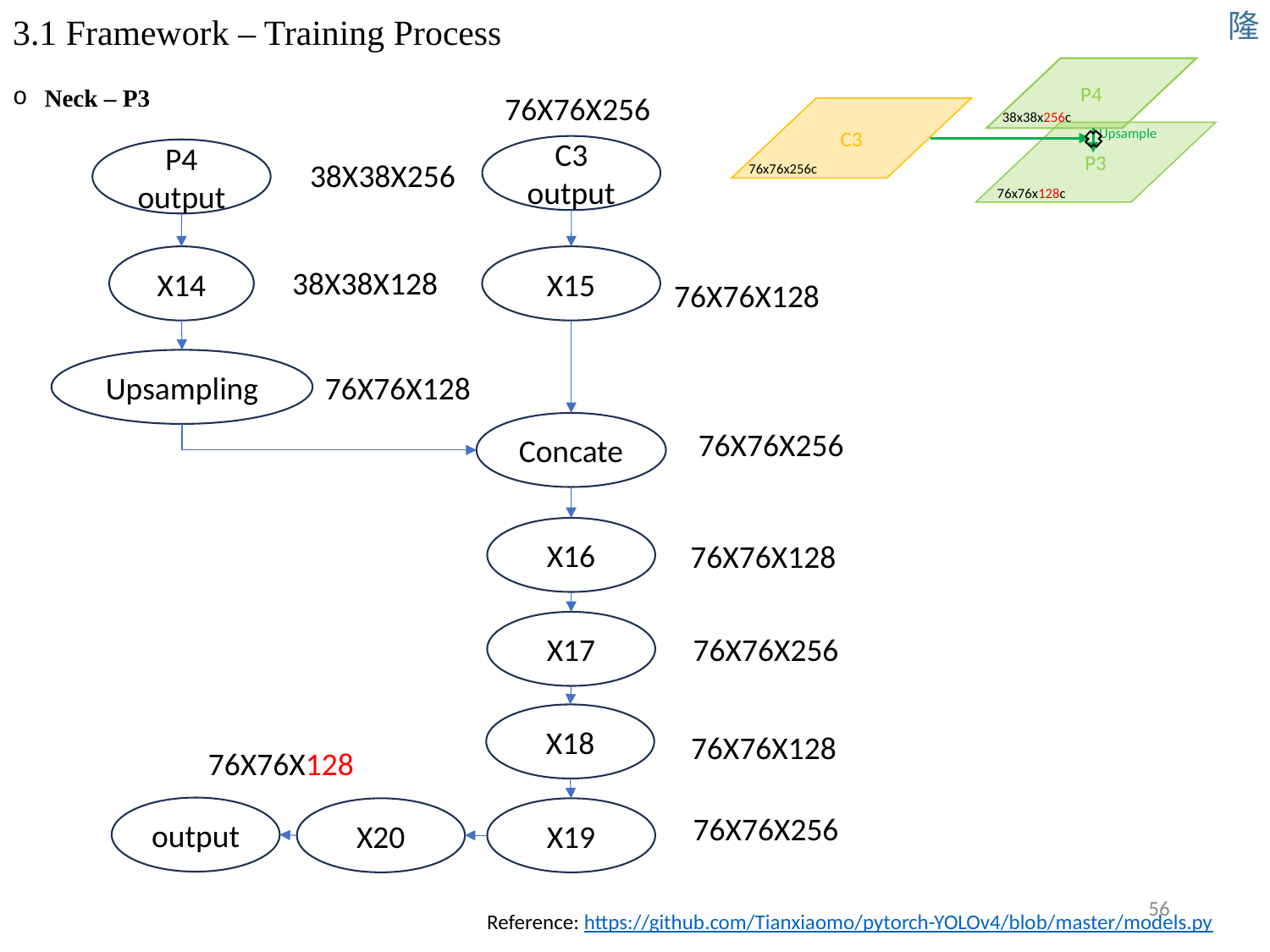

隆
# 3.1 Framework – Training Process
P4
C3
38x38x256c
Upsample
P3

76x76x256c
76x76x128c
Neck – P3
76X76X256
C3 output
P4 output
X14
Upsampling
X16
38X38X256
X15
38X38X128
76X76X128
76X76X128
Concate
76X76X256
76X76X128
X17
76X76X256
X18
76X76X128
76X76X128
output
X20
X19
76X76X256
56
Reference: https://github.com/Tianxiaomo/pytorch-YOLOv4/blob/master/models.py